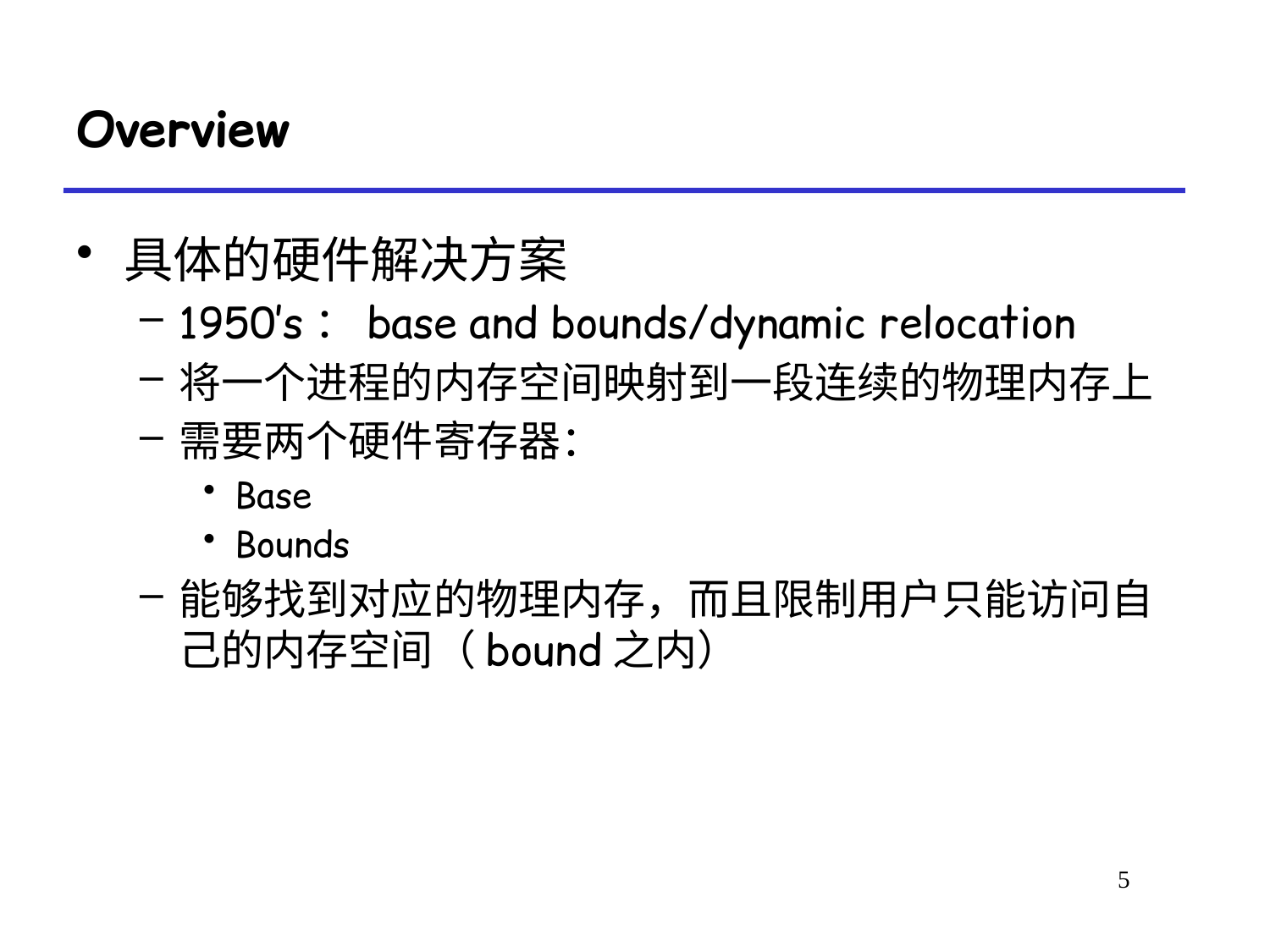

# Overview
具体的硬件解决方案
1950’s：base and bounds/dynamic relocation
将一个进程的内存空间映射到一段连续的物理内存上
需要两个硬件寄存器：
Base
Bounds
能够找到对应的物理内存，而且限制用户只能访问自己的内存空间（bound之内）
5